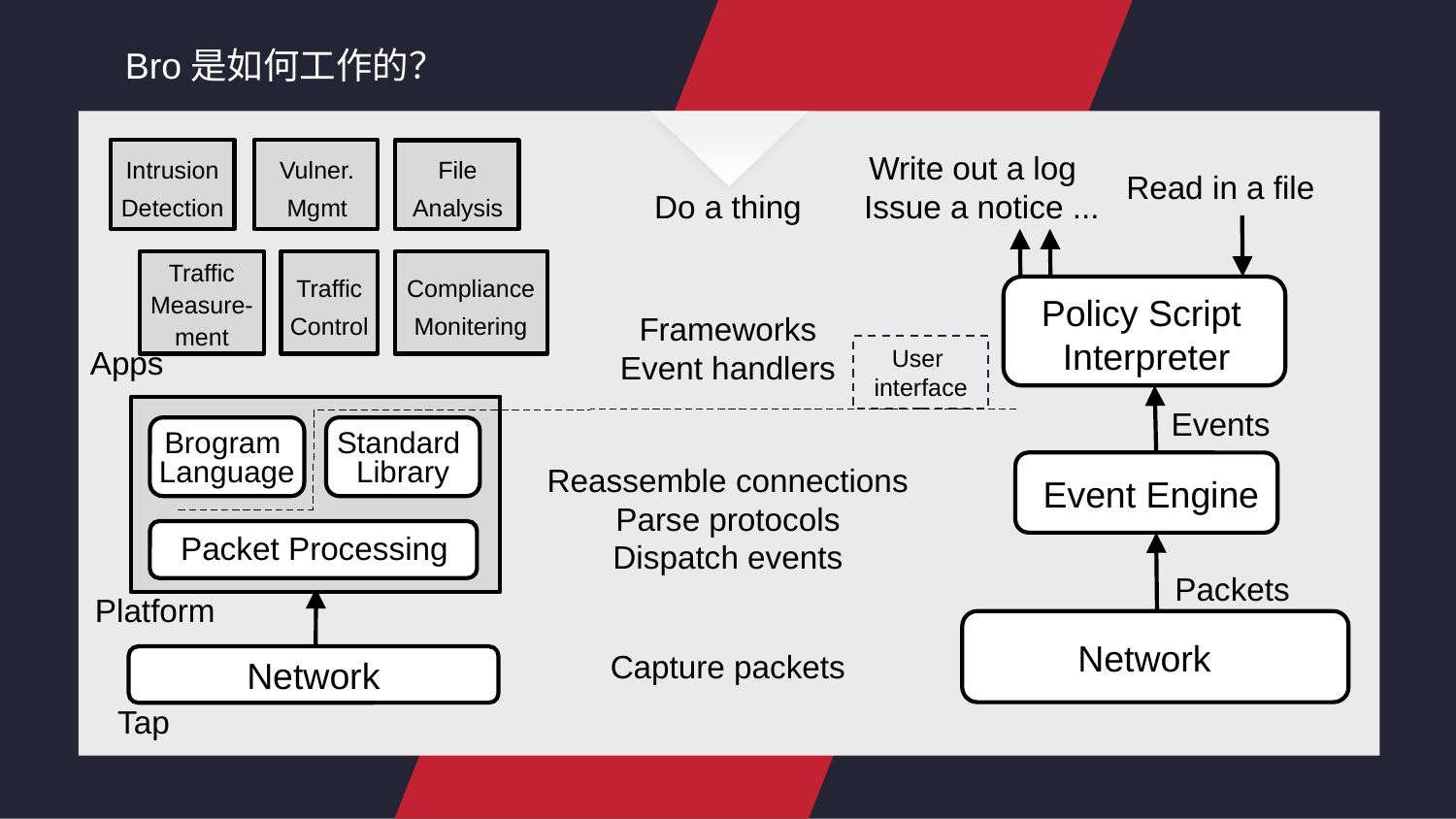

Bro是如何工作的？

Intrusion
Detection
Vulner.
Mgmt
File
Analysis

Write out a log
Issue a notice ...

Read in a file
Do a thing
Traffic
Measure-
ment

Traffic
Control
Compliance
Monitering

Policy Script
Interpreter
Frameworks
Event handlers
Apps
User
interface

Events

Brogram
Language
Standard
Library
Reassemble connections
Parse protocols
Dispatch events

Event Engine

Packet Processing
Packets
Platform

Network
Capture packets
Network

Tap